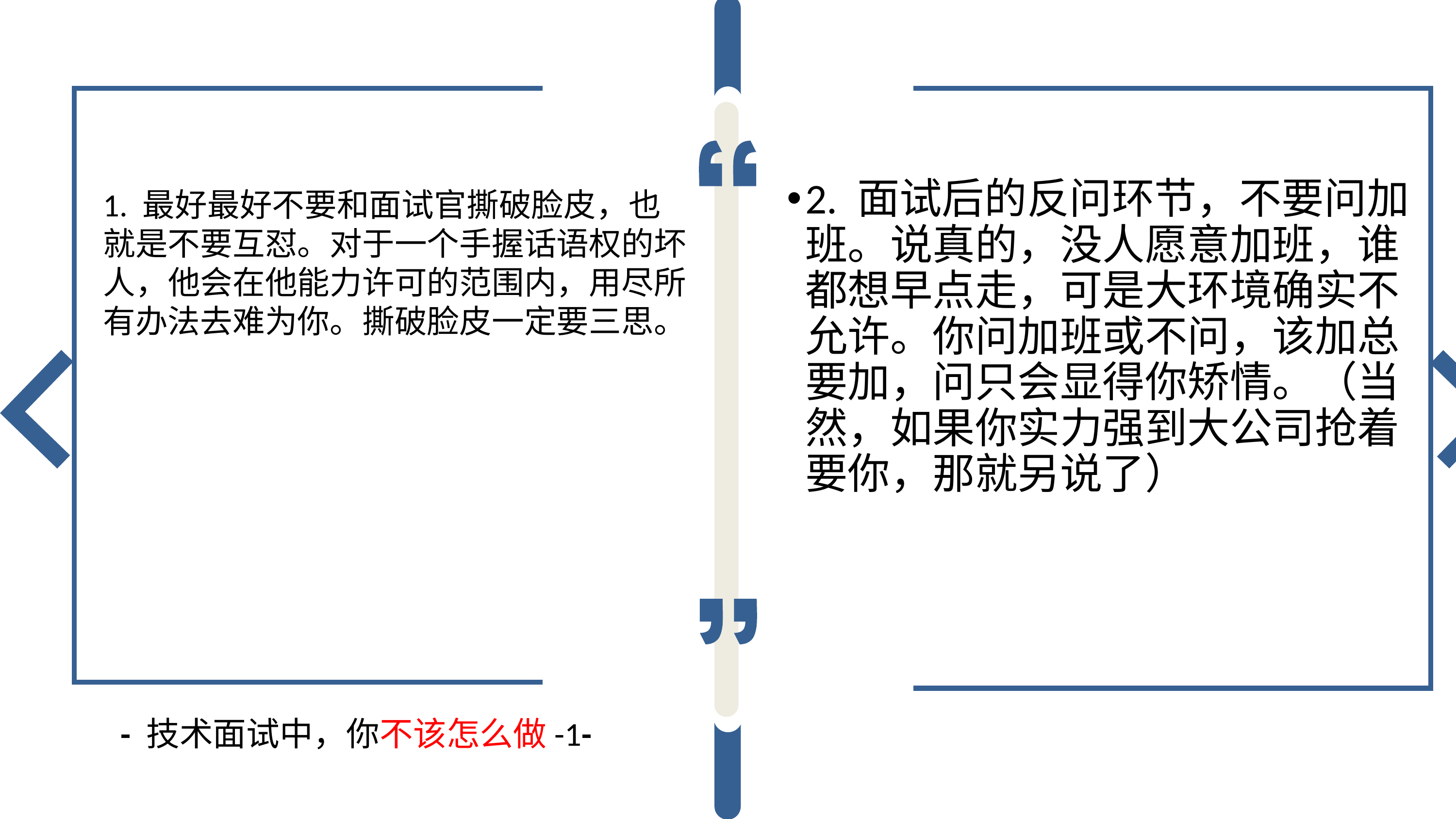

2. 面试后的反问环节，不要问加班。说真的，没人愿意加班，谁都想早点走，可是大环境确实不允许。你问加班或不问，该加总要加，问只会显得你矫情。（当然，如果你实力强到大公司抢着要你，那就另说了）
1. 最好最好不要和面试官撕破脸皮，也就是不要互怼。对于一个手握话语权的坏人，他会在他能力许可的范围内，用尽所有办法去难为你。撕破脸皮一定要三思。

- 技术面试中，你不该怎么做-1-